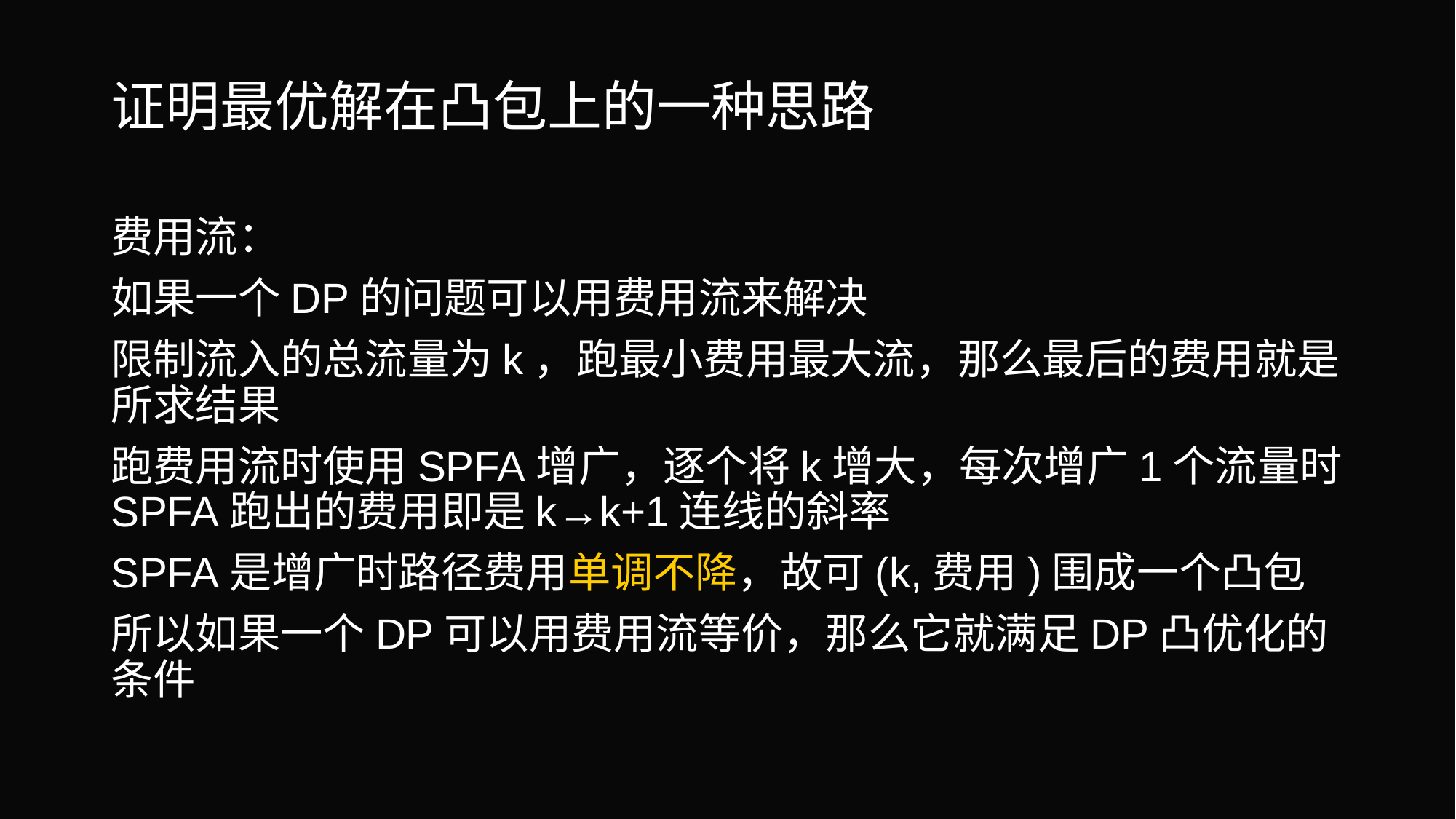

# 证明最优解在凸包上的一种思路
费用流：
如果一个DP的问题可以用费用流来解决
限制流入的总流量为k，跑最小费用最大流，那么最后的费用就是所求结果
跑费用流时使用SPFA增广，逐个将k增大，每次增广1个流量时SPFA跑出的费用即是k→k+1连线的斜率
SPFA是增广时路径费用单调不降，故可(k,费用)围成一个凸包
所以如果一个DP可以用费用流等价，那么它就满足DP凸优化的条件